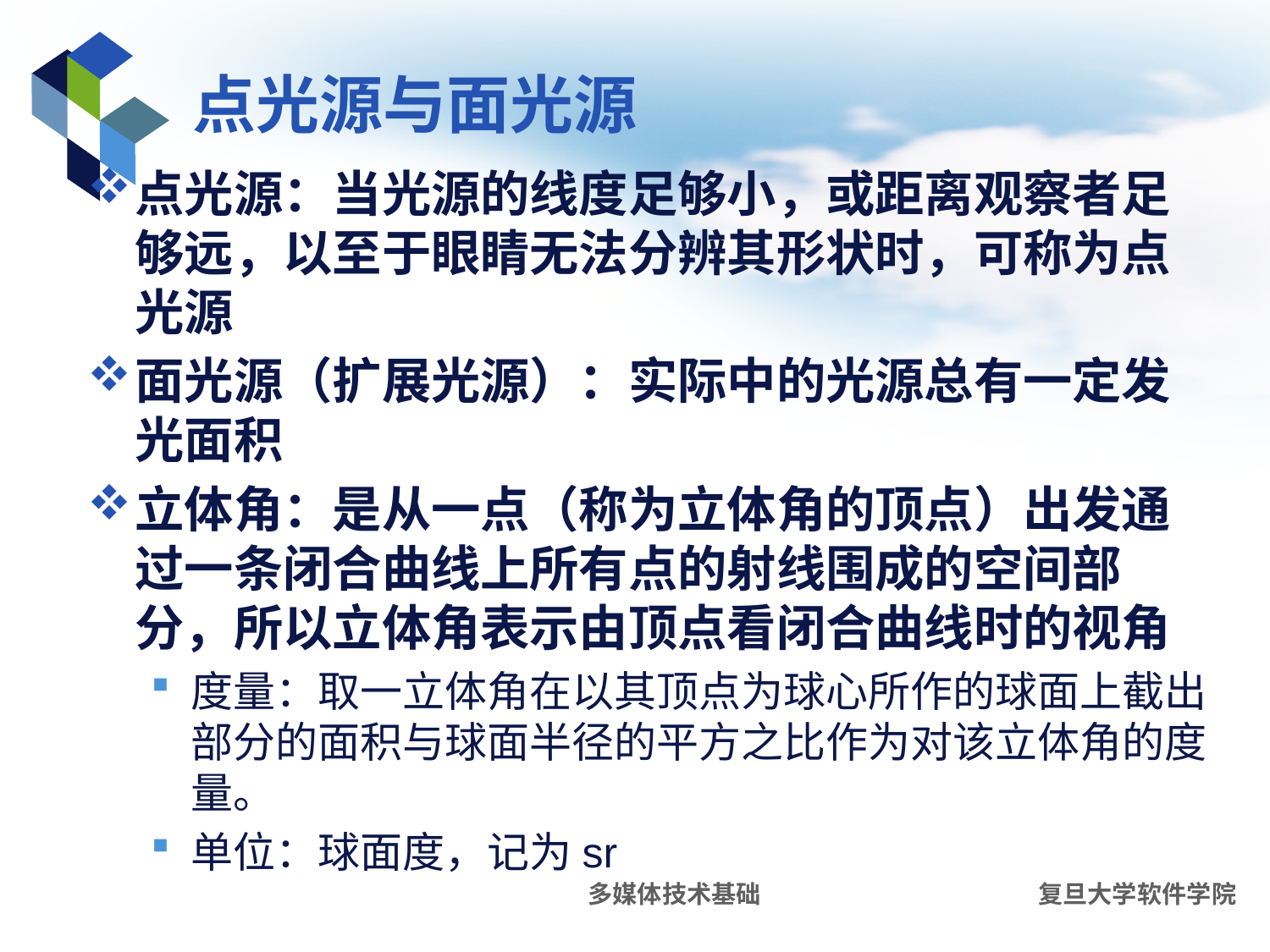

# 点光源与面光源
点光源：当光源的线度足够小，或距离观察者足够远，以至于眼睛无法分辨其形状时，可称为点光源
面光源（扩展光源）：实际中的光源总有一定发光面积
立体角：是从一点（称为立体角的顶点）出发通过一条闭合曲线上所有点的射线围成的空间部分，所以立体角表示由顶点看闭合曲线时的视角
度量：取一立体角在以其顶点为球心所作的球面上截出部分的面积与球面半径的平方之比作为对该立体角的度量。
单位：球面度，记为sr
多媒体技术基础